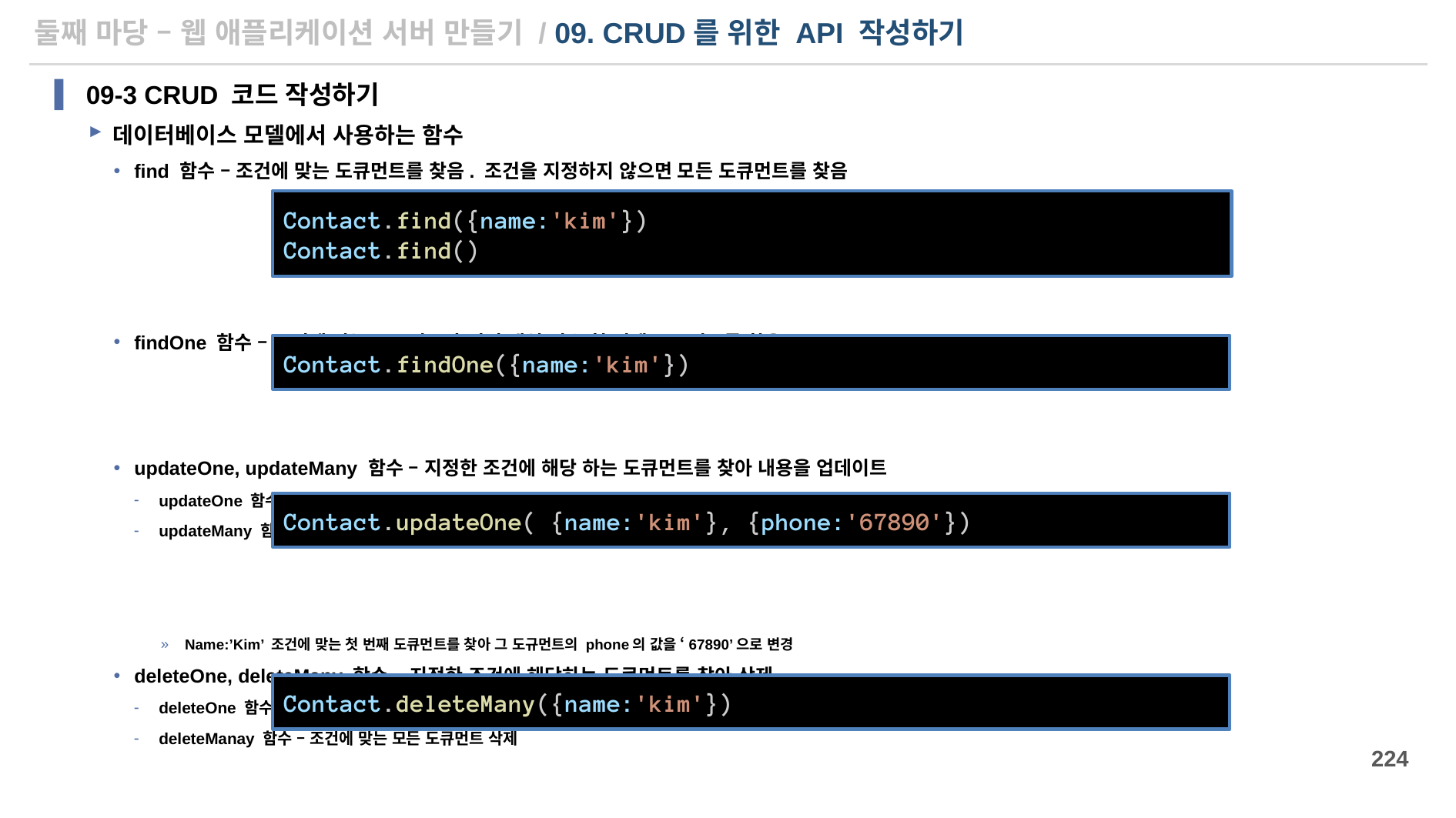

# 둘째 마당 – 웹 애플리케이션 서버 만들기 / 09. CRUD를 위한 API 작성하기
09-3 CRUD 코드 작성하기
데이터베이스 모델에서 사용하는 함수
find 함수 – 조건에 맞는 도큐먼트를 찾음. 조건을 지정하지 않으면 모든 도큐먼트를 찾음

findOne 함수 – 조건에 맞는 도큐먼트가 여러 개일 경우 첫 번째 도큐먼트를 찾음

updateOne, updateMany 함수 – 지정한 조건에 해당 하는 도큐먼트를 찾아 내용을 업데이트
updateOne 함수 – 조건에 맞는 첫 번째 도큐먼트만 업데이트
updateMany 함수 – 조건에 맞는 모든 도큐먼트 업데이트

Name:’Kim’ 조건에 맞는 첫 번째 도큐먼트를 찾아 그 도규먼트의 phone의 값을 ‘67890’으로 변경
deleteOne, deleteMany 함수 – 지정한 조건에 해당하는 도큐먼트를 찾아 삭제
deleteOne 함수 – 조건에 맞은 첫 번째 도큐먼트만 삭제
deleteManay 함수 – 조건에 맞는 모든 도큐먼트 삭제
Contact.find({name:'kim'})
Contact.find()
Contact.findOne({name:'kim'})
Contact.updateOne( {name:'kim'}, {phone:'67890'})
Contact.deleteMany({name:'kim'})
224